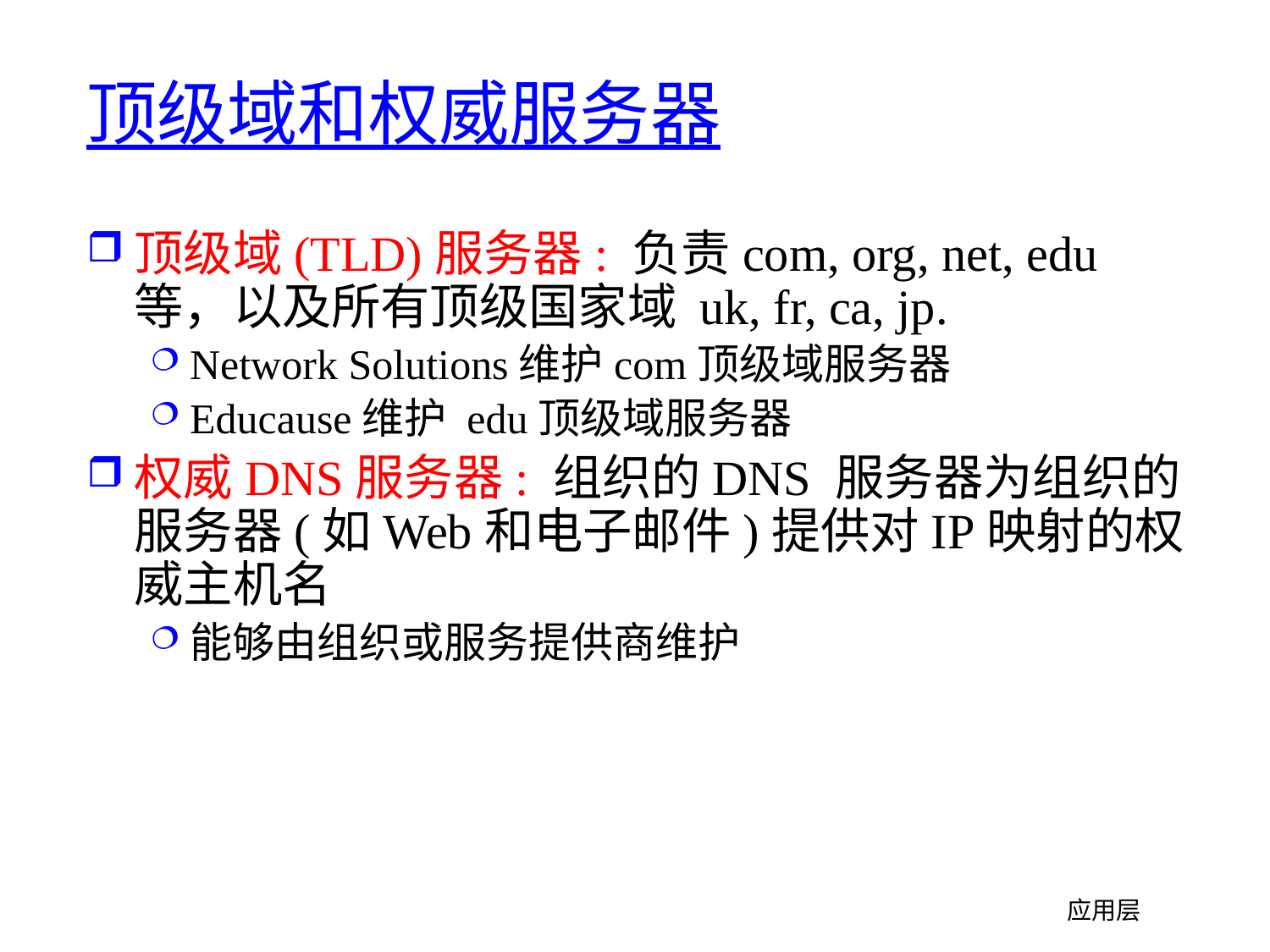

# 顶级域和权威服务器
顶级域(TLD)服务器: 负责com, org, net, edu等，以及所有顶级国家域 uk, fr, ca, jp.
Network Solutions维护com顶级域服务器
Educause维护 edu顶级域服务器
权威DNS服务器: 组织的DNS 服务器为组织的服务器(如Web和电子邮件)提供对IP映射的权威主机名
能够由组织或服务提供商维护
应用层
74